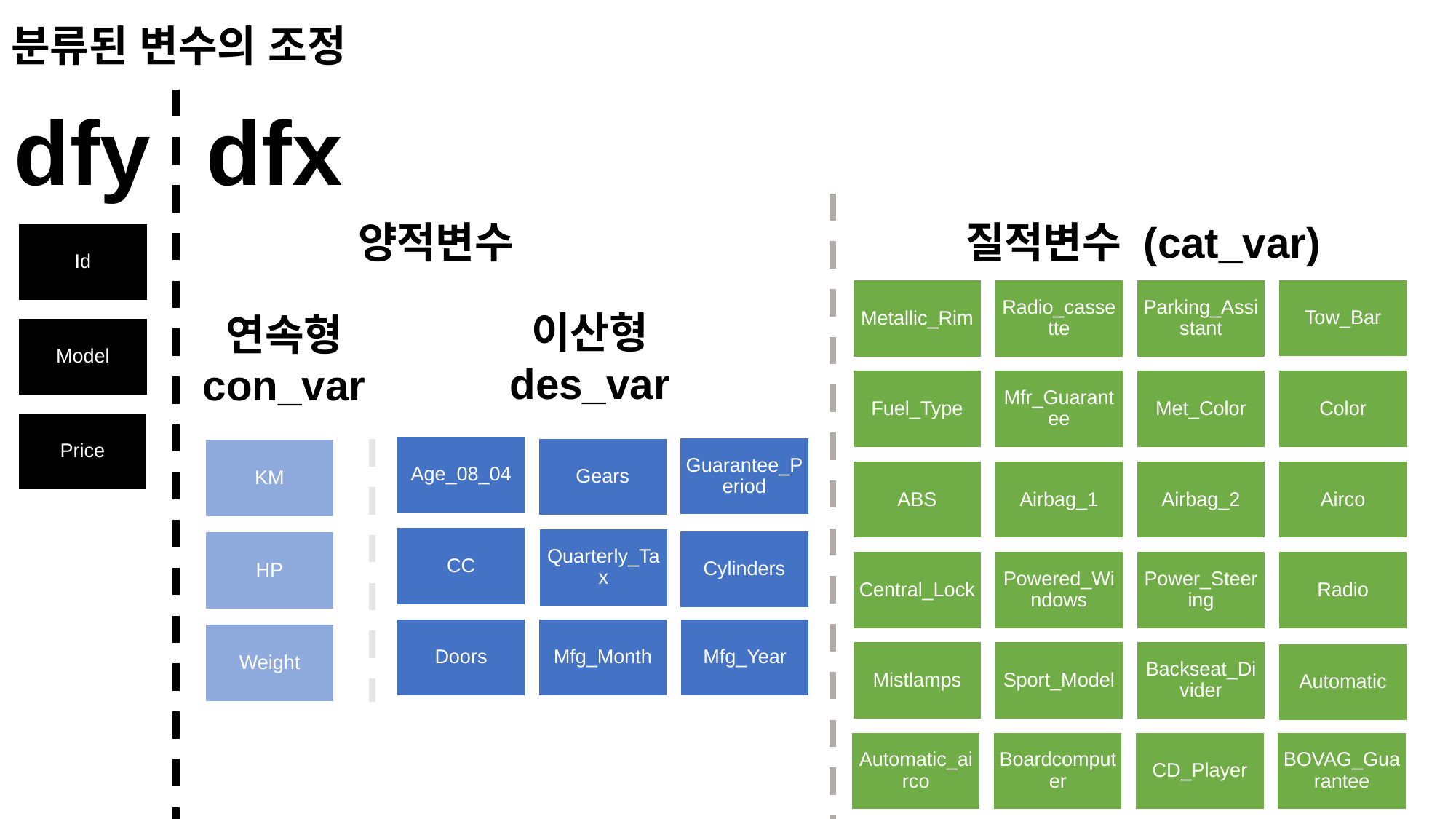

분류된 변수의 조정
dfy
dfx
양적변수
질적변수 (cat_var)
Id
Tow_Bar
Metallic_Rim
Radio_cassette
Parking_Assistant
이산형
des_var
연속형
con_var
Model
Mfr_Guarantee
Fuel_Type
Met_Color
Color
Price
Age_08_04
Guarantee_Period
Gears
KM
ABS
Airbag_1
Airbag_2
Airco
CC
Quarterly_Tax
Cylinders
HP
Central_Lock
Powered_Windows
Power_Steering
Radio
Doors
Mfg_Month
Mfg_Year
Weight
Mistlamps
Sport_Model
Backseat_Divider
Automatic
Automatic_airco
Boardcomputer
CD_Player
BOVAG_Guarantee